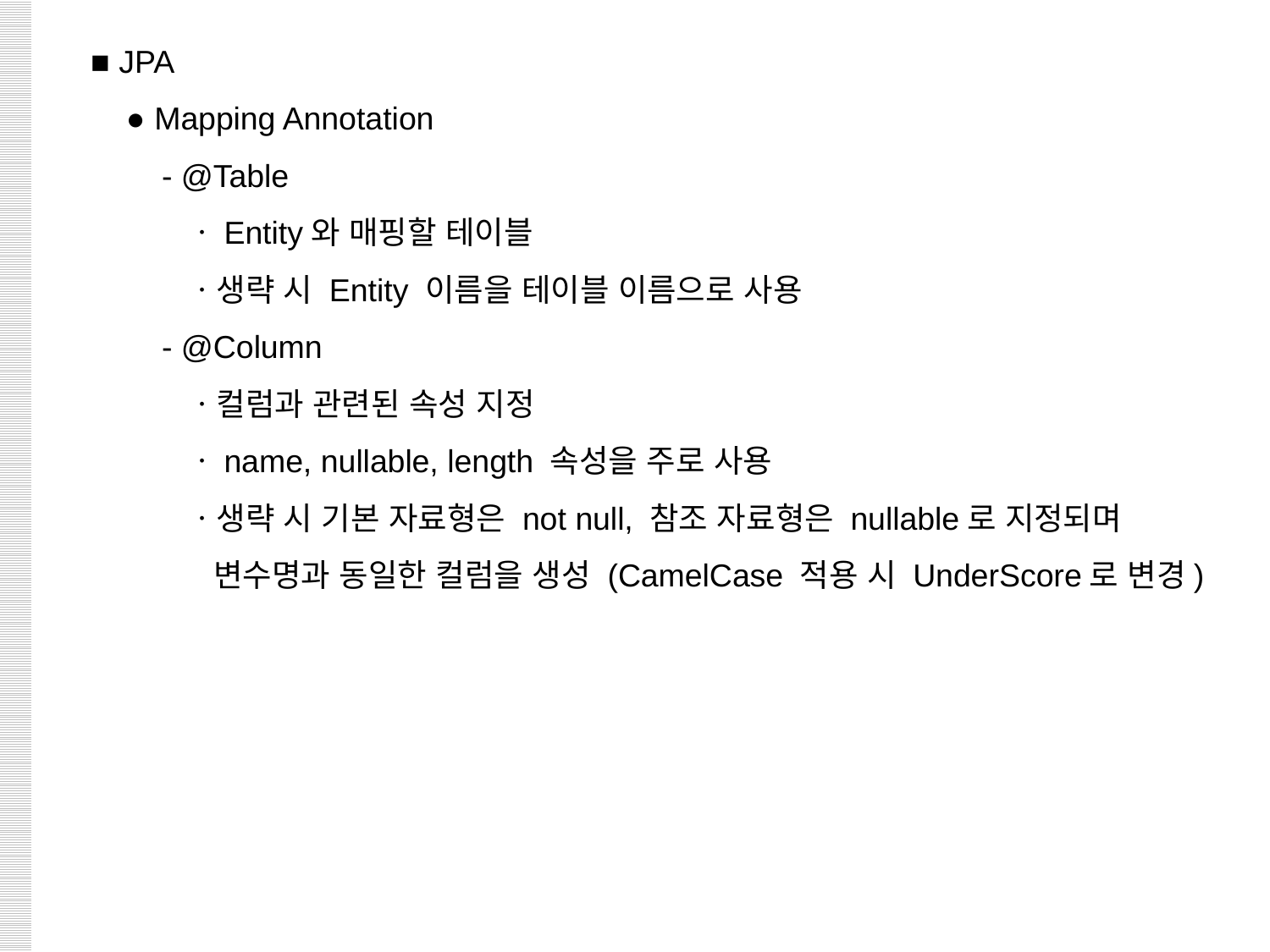

■ JPA
    ● Mapping Annotation
        - @Table
          ㆍEntity와 매핑할 테이블
          ㆍ생략 시 Entity 이름을 테이블 이름으로 사용
        - @Column
          ㆍ컬럼과 관련된 속성 지정
          ㆍname, nullable, length 속성을 주로 사용
          ㆍ생략 시 기본 자료형은 not null, 참조 자료형은 nullable로 지정되며
             변수명과 동일한 컬럼을 생성 (CamelCase 적용 시 UnderScore로 변경)